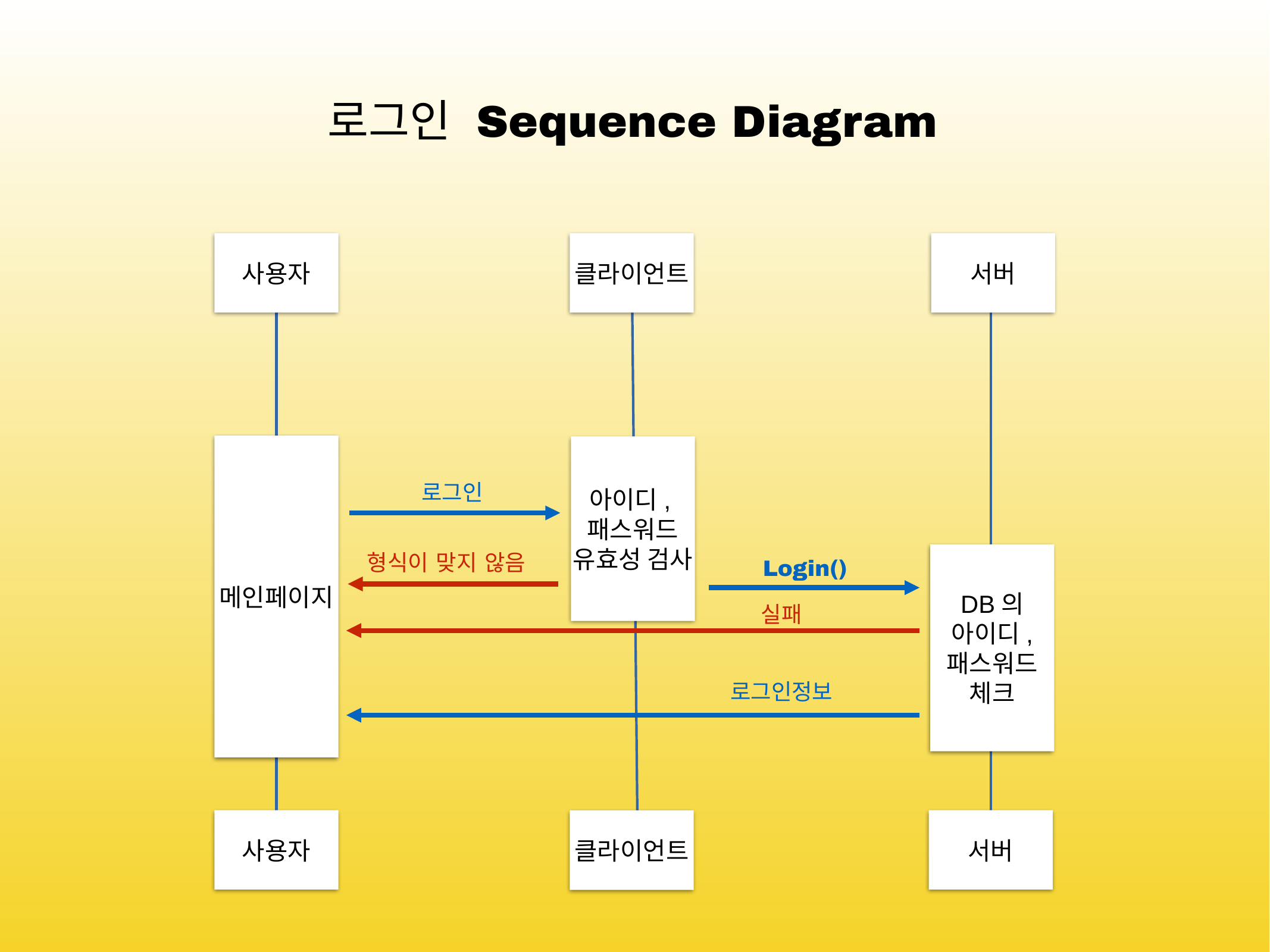

로그인 Sequence Diagram

사용자

클라이언트

서버

메인페이지

아이디,패스워드 유효성 검사
로그인

형식이 맞지 않음

DB의 아이디, 패스워드 체크
Login()

실패

로그인정보

사용자

서버

클라이언트